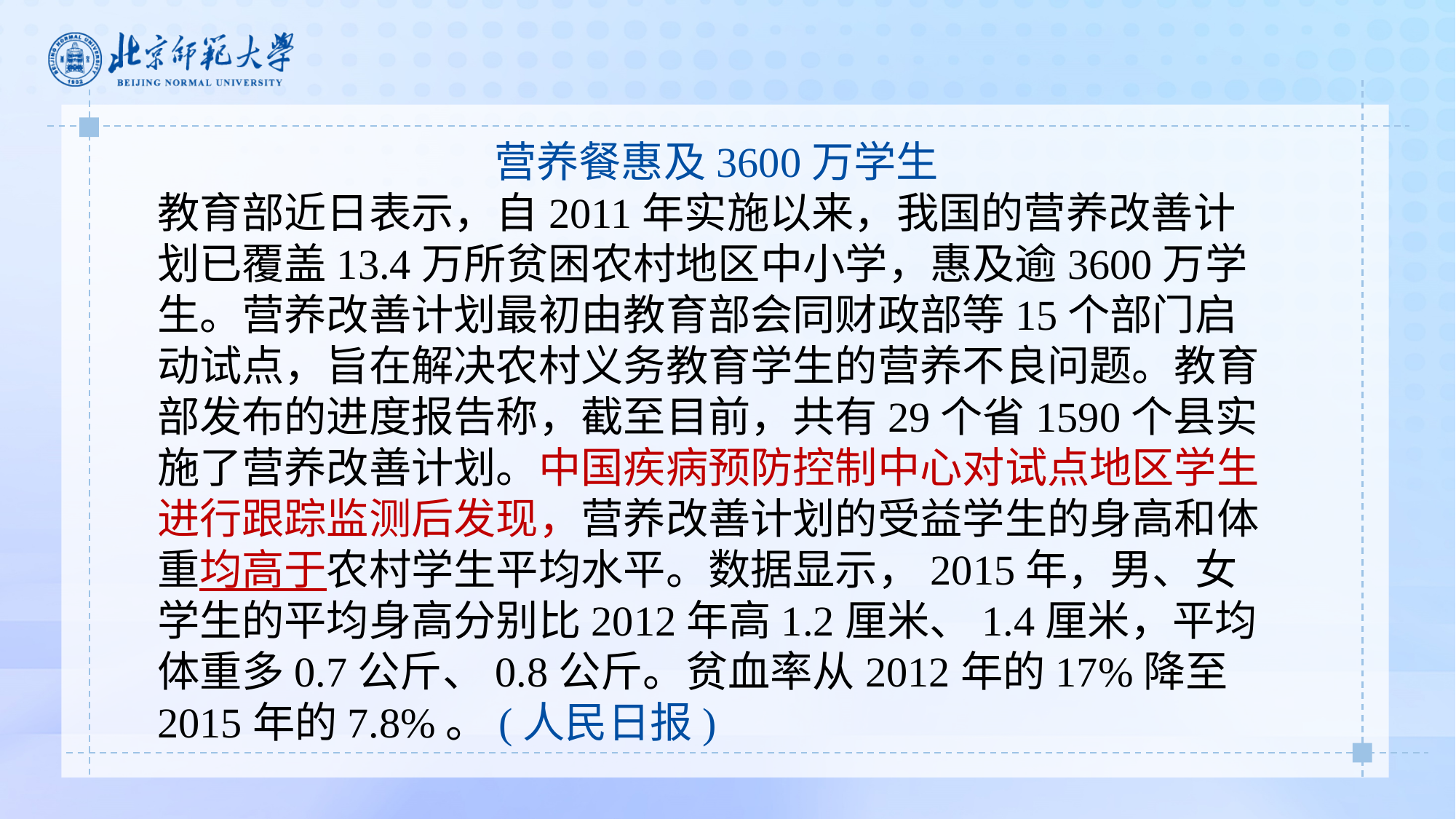

营养餐惠及3600万学生
教育部近日表示，自2011年实施以来，我国的营养改善计划已覆盖13.4万所贫困农村地区中小学，惠及逾3600万学生。营养改善计划最初由教育部会同财政部等15个部门启动试点，旨在解决农村义务教育学生的营养不良问题。教育部发布的进度报告称，截至目前，共有29个省1590个县实施了营养改善计划。中国疾病预防控制中心对试点地区学生进行跟踪监测后发现，营养改善计划的受益学生的身高和体重均高于农村学生平均水平。数据显示，2015年，男、女学生的平均身高分别比2012年高1.2厘米、1.4厘米，平均体重多0.7公斤、0.8公斤。贫血率从2012年的17%降至2015年的7.8%。(人民日报)